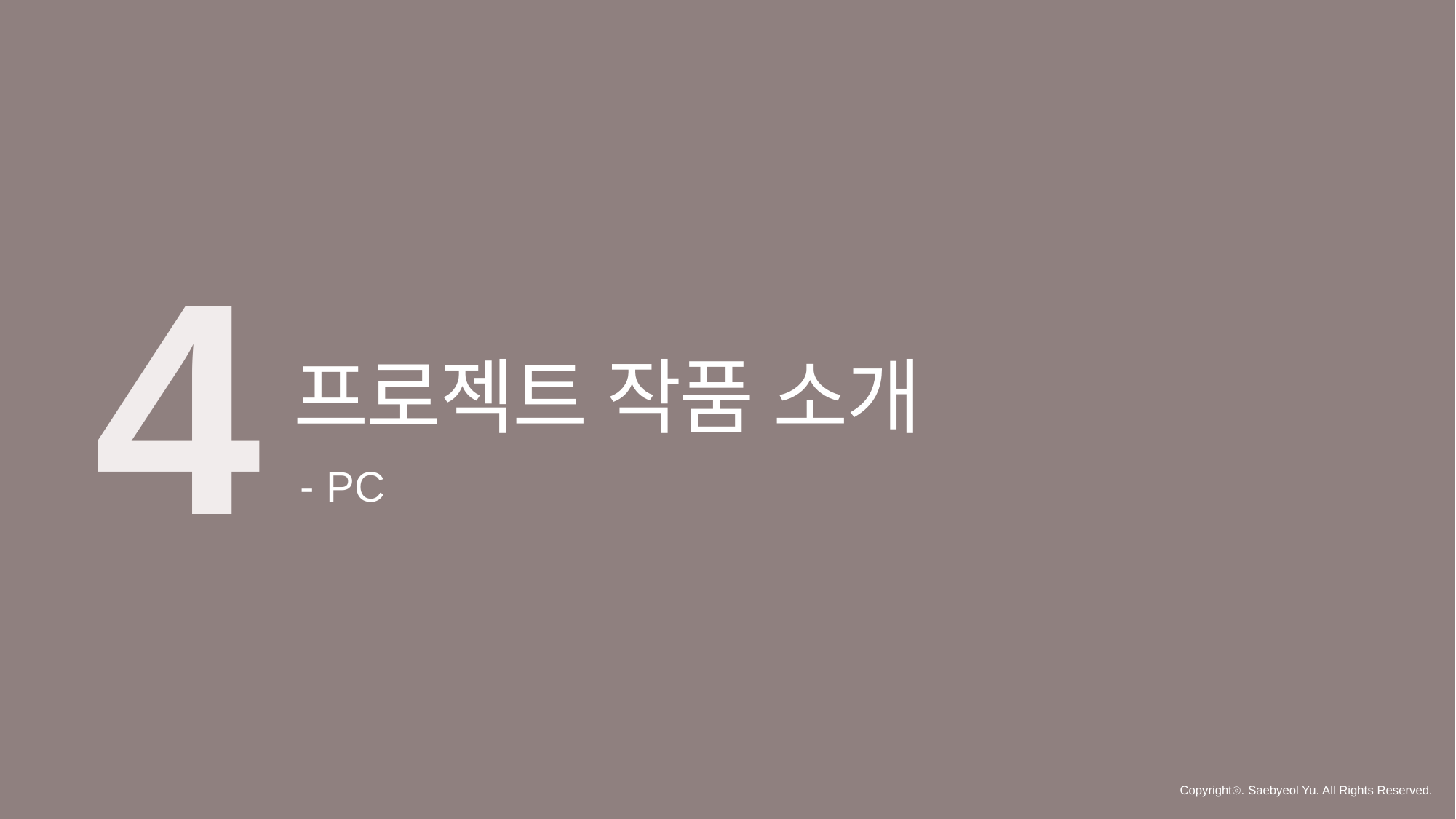

4
프로젝트 작품 소개
- PC
Copyrightⓒ. Saebyeol Yu. All Rights Reserved.